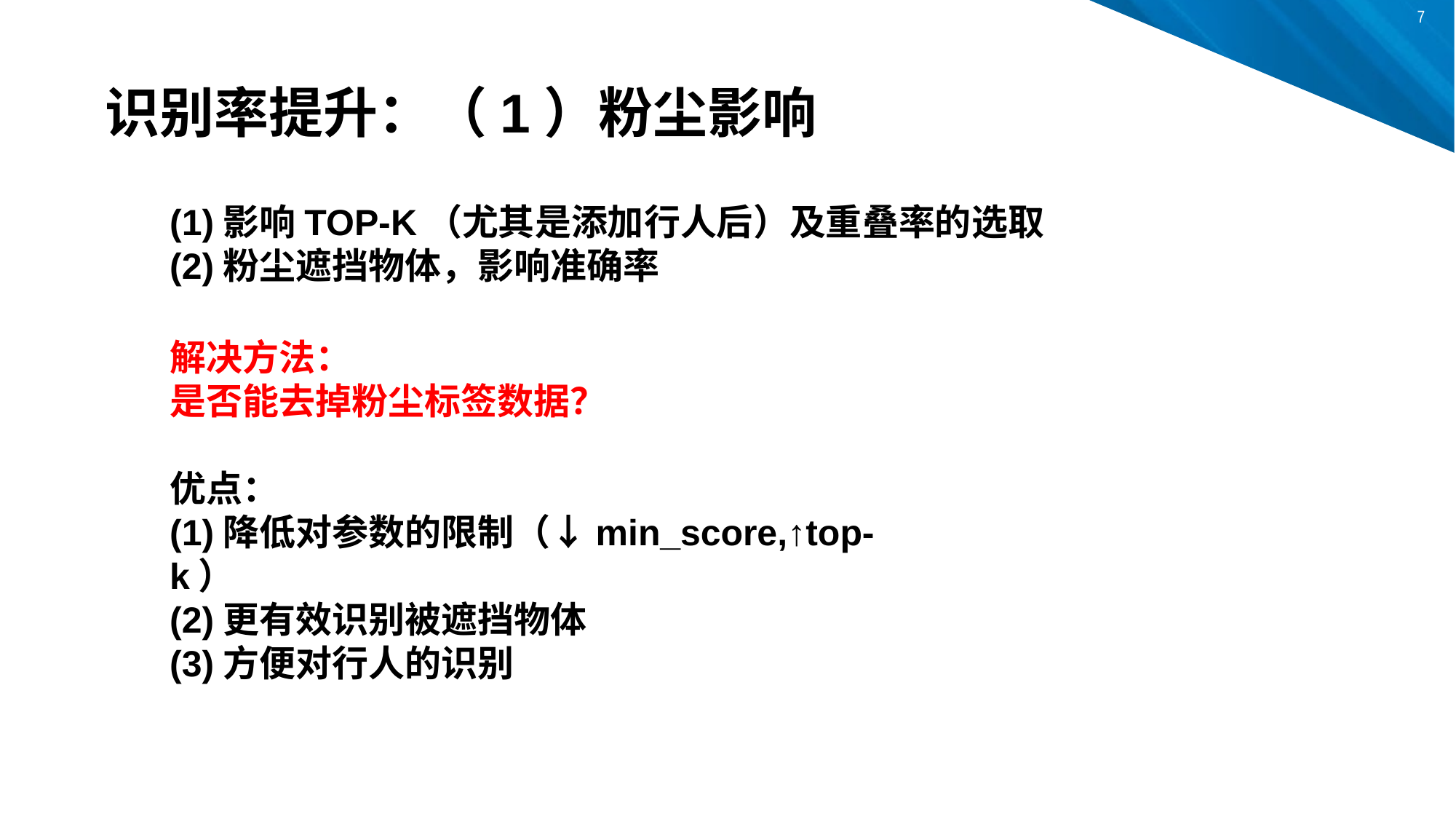

识别率提升：（1）粉尘影响
(1)影响TOP-K（尤其是添加行人后）及重叠率的选取
(2)粉尘遮挡物体，影响准确率
解决方法：
是否能去掉粉尘标签数据？

优点：
(1)降低对参数的限制（↓min_score,↑top-k）
(2)更有效识别被遮挡物体
(3)方便对行人的识别